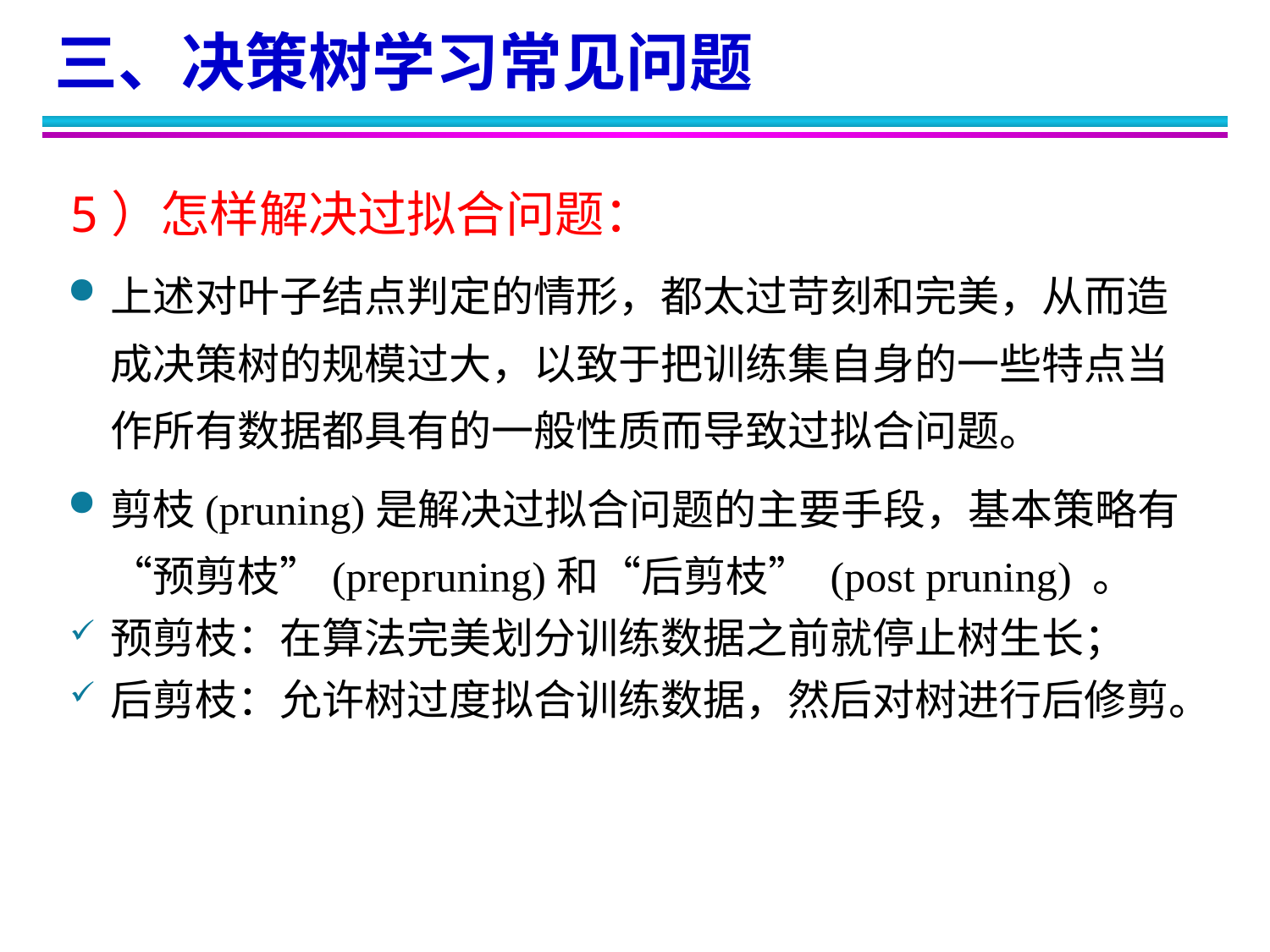

三、决策树学习常见问题
5）怎样解决过拟合问题：
上述对叶子结点判定的情形，都太过苛刻和完美，从而造成决策树的规模过大，以致于把训练集自身的一些特点当作所有数据都具有的一般性质而导致过拟合问题。
剪枝(pruning)是解决过拟合问题的主要手段，基本策略有“预剪枝”(prepruning)和“后剪枝” (post pruning) 。
预剪枝：在算法完美划分训练数据之前就停止树生长；
后剪枝：允许树过度拟合训练数据，然后对树进行后修剪。